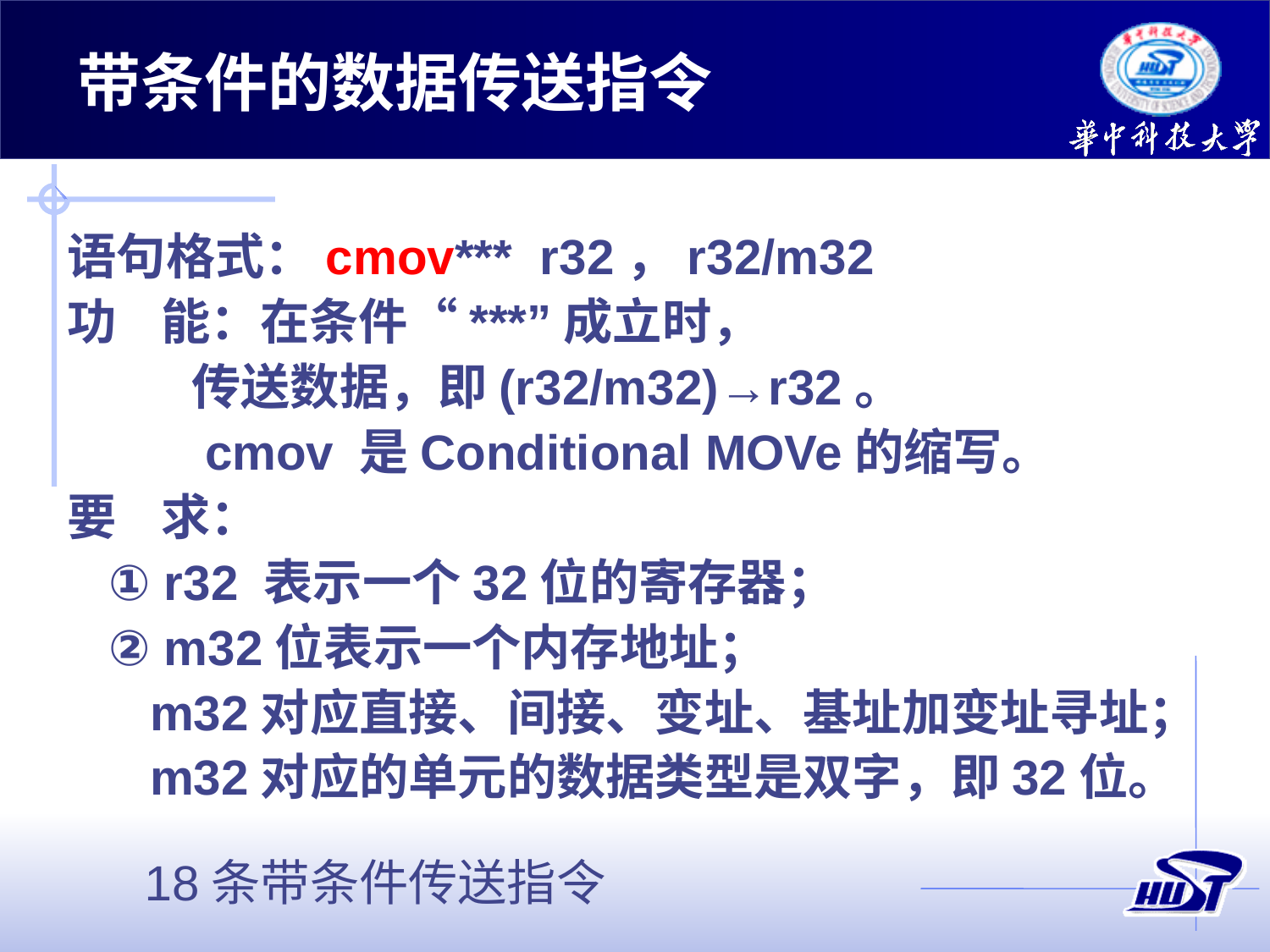

带条件的数据传送指令
语句格式：cmov***  r32，r32/m32
功    能：在条件“***”成立时，
          传送数据，即(r32/m32)→r32。
          cmov 是Conditional MOVe的缩写。
要    求：
   ① r32 表示一个32位的寄存器；
   ② m32位表示一个内存地址；
      m32对应直接、间接、变址、基址加变址寻址；
      m32对应的单元的数据类型是双字，即32位。

18条带条件传送指令